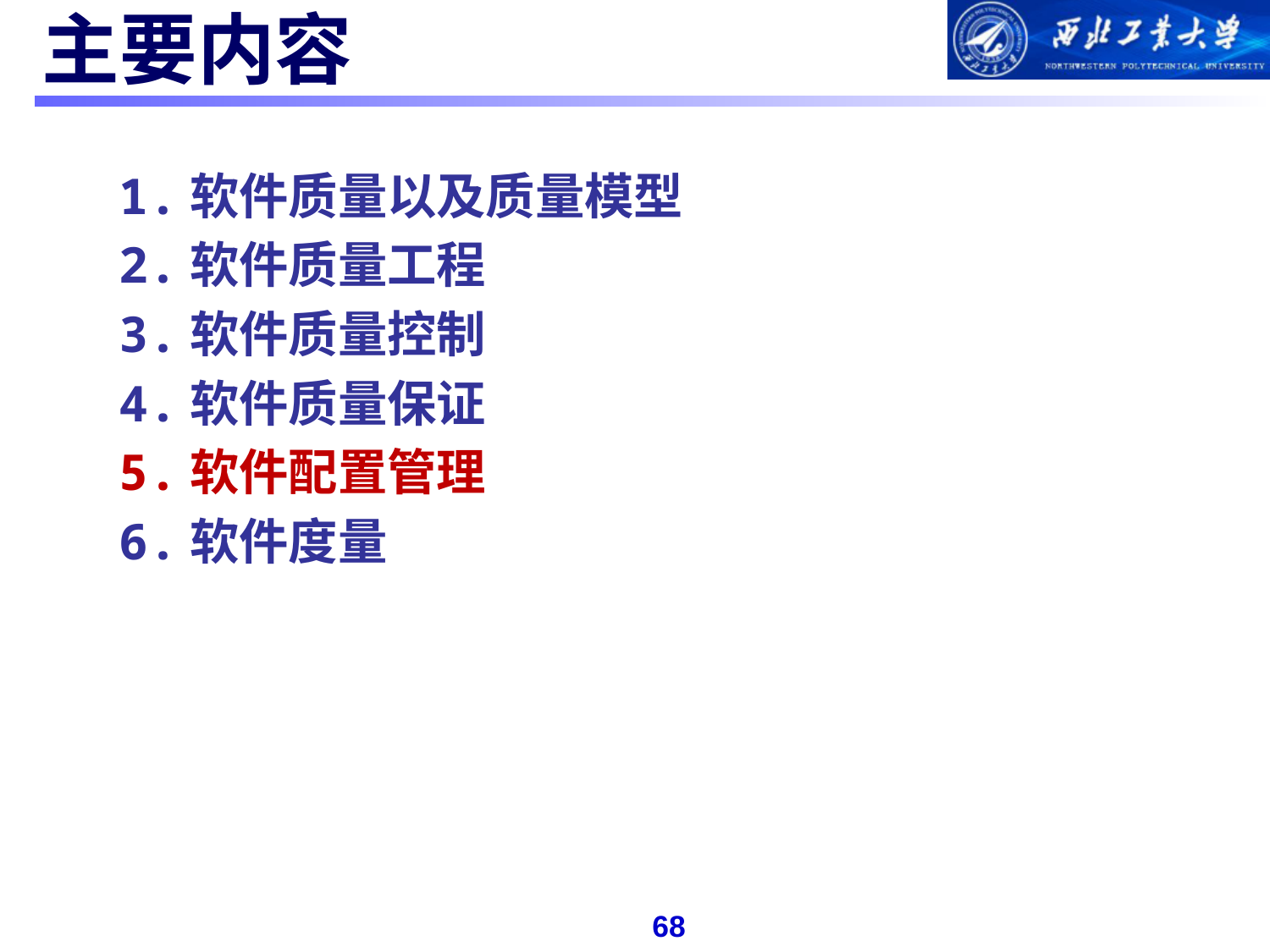

#
主要内容
1.软件质量以及质量模型
2.软件质量工程
3.软件质量控制
4.软件质量保证
5.软件配置管理
6.软件度量